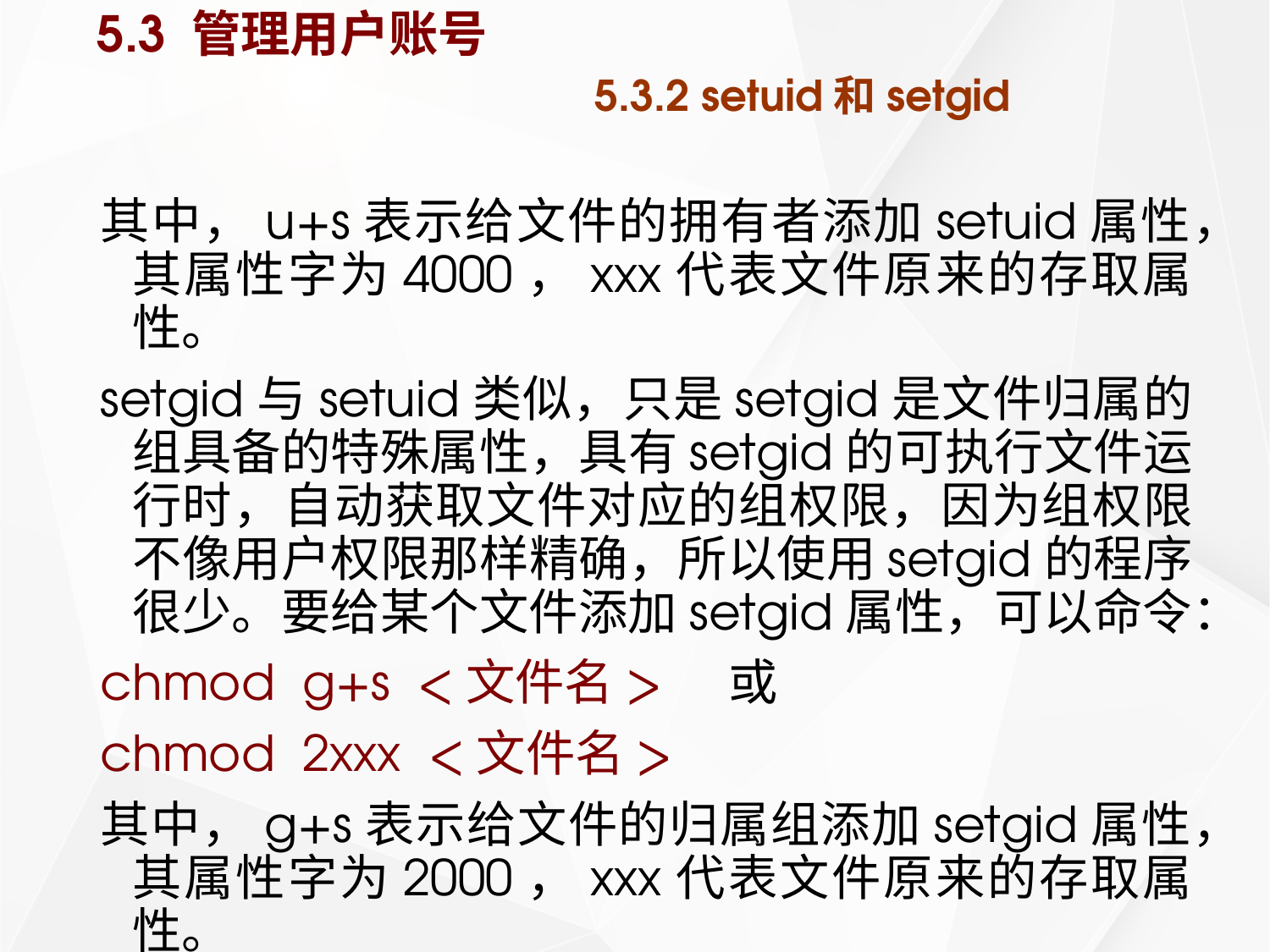

# 5.3 管理用户账号 5.3.2 setuid和setgid
其中，u+s表示给文件的拥有者添加setuid属性，其属性字为4000，xxx代表文件原来的存取属性。
setgid与setuid类似，只是setgid是文件归属的组具备的特殊属性，具有setgid的可执行文件运行时，自动获取文件对应的组权限，因为组权限不像用户权限那样精确，所以使用setgid的程序很少。要给某个文件添加setgid属性，可以命令：
chmod  g+s  <文件名>    或
chmod  2xxx  <文件名>
其中，g+s表示给文件的归属组添加setgid属性，其属性字为2000，xxx代表文件原来的存取属性。
setuid和setgid属性都是对正常的Linux安全机制开的后门，原则上，只有在明确的非用不可的功能中才使用它们。特别是，具有超级用户权限的setuid属性的应用程序经常是系统遭受攻击的目标。因此要千万慎用。